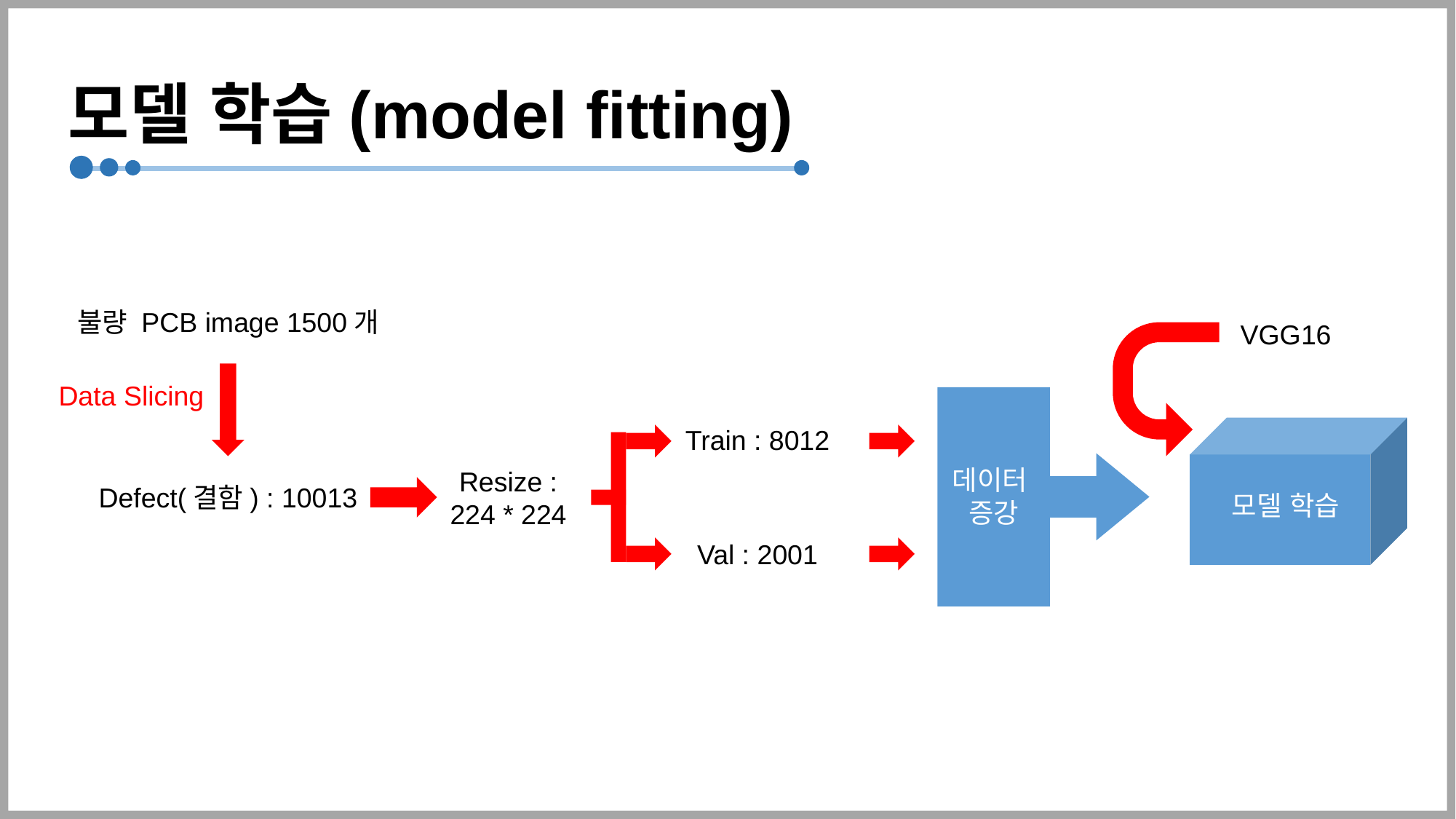

# 모델 학습(model fitting)
불량 PCB image 1500개
Data Slicing

Train : 8012

데이터
증강

모델 학습
Val : 2001

Resize :
224 * 224
Defect(결함) : 10013

VGG16